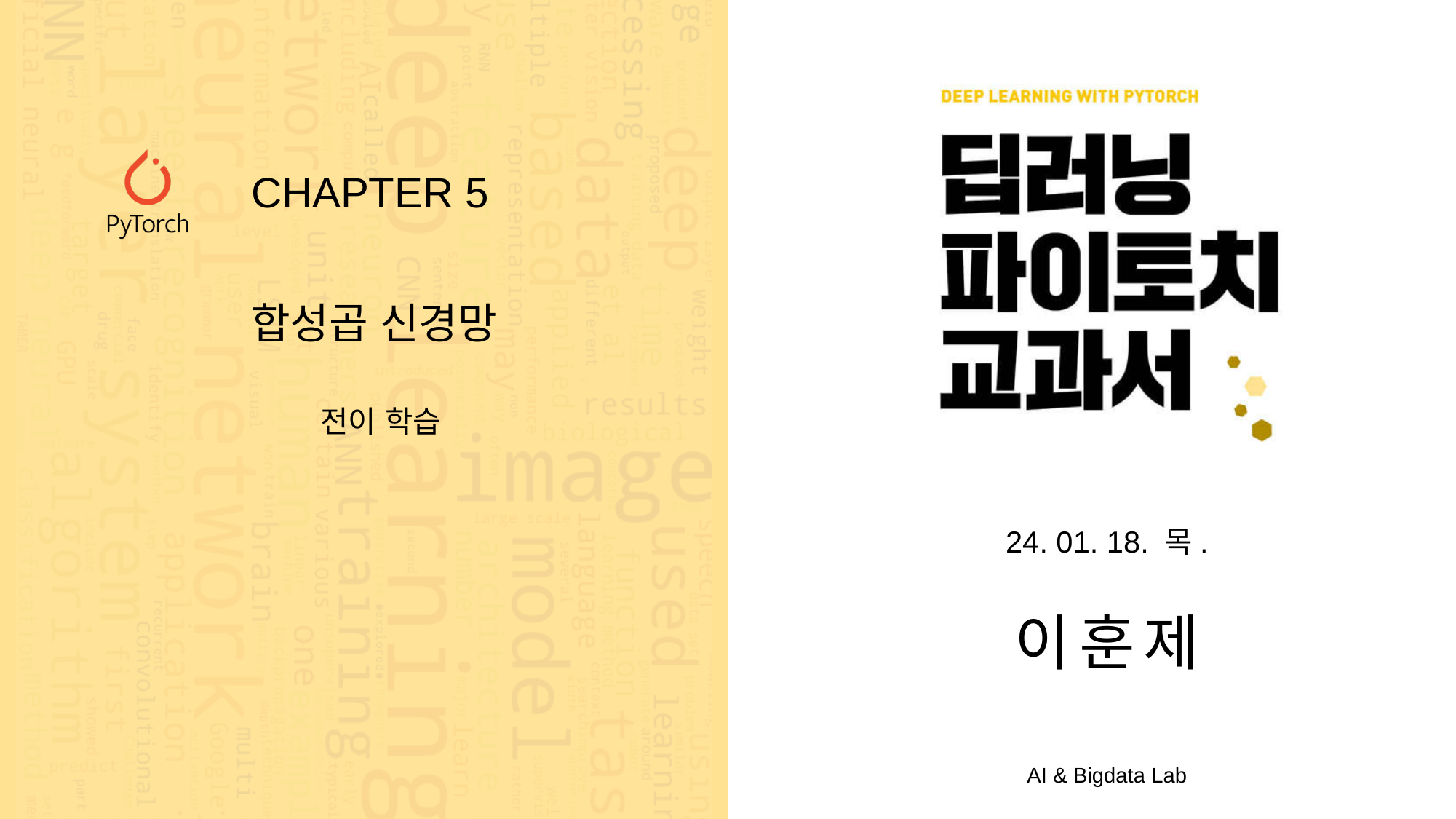

CHAPTER 5
합성곱 신경망
전이 학습
24. 01. 18. 목.
이훈제